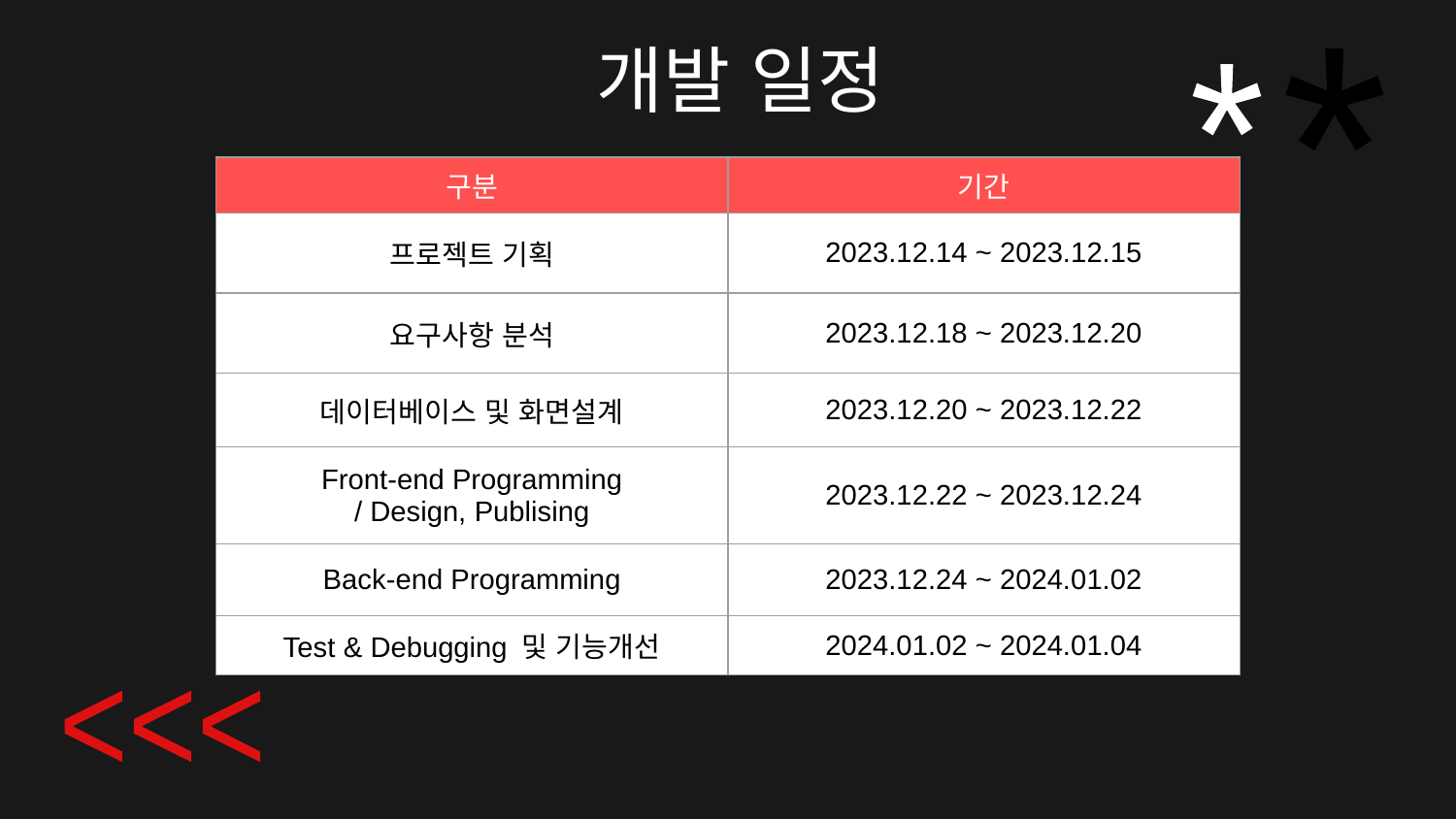

# 개발 일정
| 구분 | 기간 |
| --- | --- |
| 프로젝트 기획 | 2023.12.14 ~ 2023.12.15 |
| 요구사항 분석 | 2023.12.18 ~ 2023.12.20 |
| 데이터베이스 및 화면설계 | 2023.12.20 ~ 2023.12.22 |
| Front-end Programming / Design, Publising | 2023.12.22 ~ 2023.12.24 |
| Back-end Programming | 2023.12.24 ~ 2024.01.02 |
| Test & Debugging 및 기능개선 | 2024.01.02 ~ 2024.01.04 |